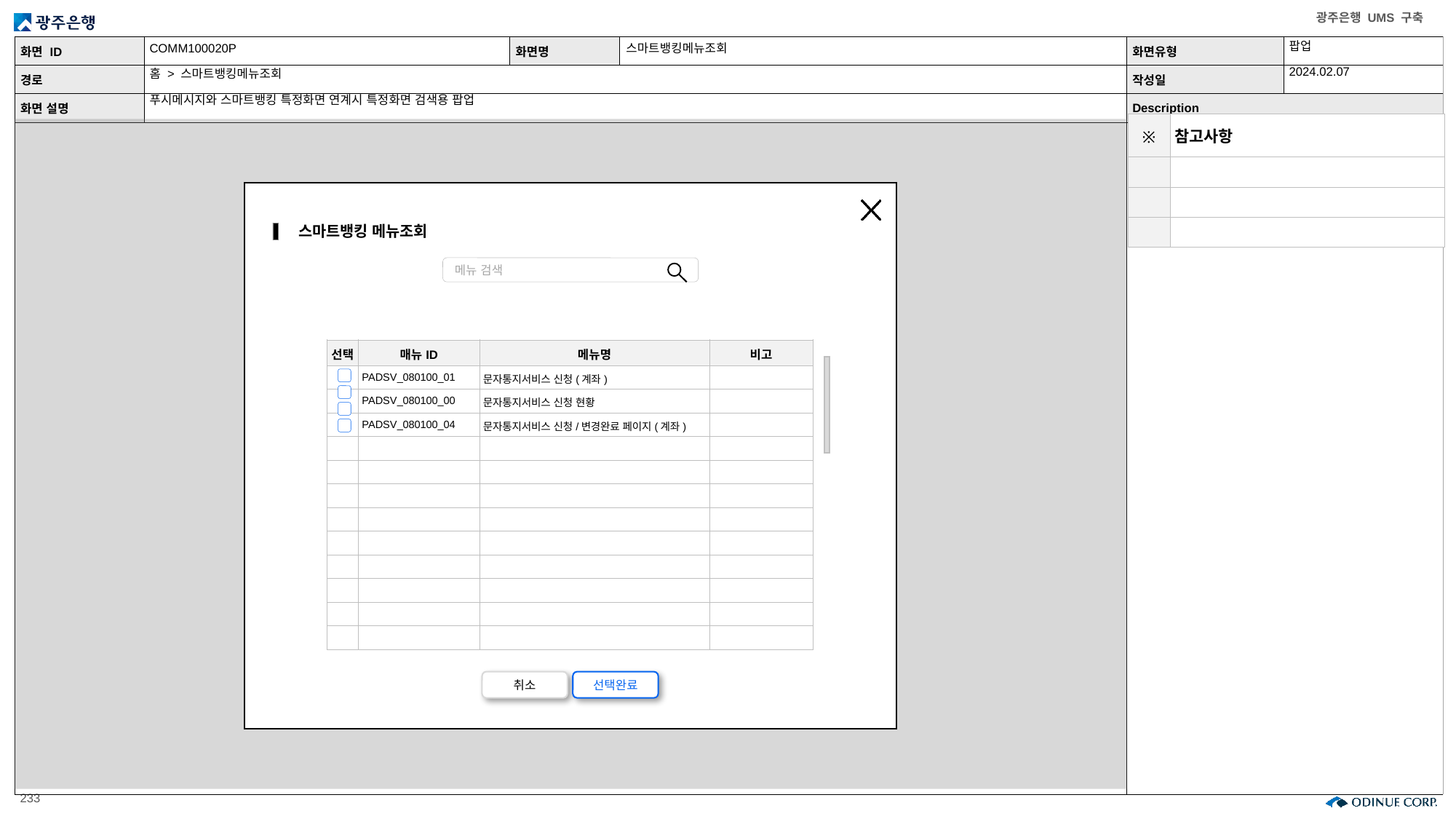

COMM100020P
스마트뱅킹메뉴조회
팝업
2024.02.07
홈 > 스마트뱅킹메뉴조회
푸시메시지와 스마트뱅킹 특정화면 연계시 특정화면 검색용 팝업
| ※ | 참고사항 |
| --- | --- |
|  |  |
|  |  |
|  |  |
스마트뱅킹 메뉴조회

메뉴 검색

| 선택 | 매뉴ID | 메뉴명 | 비고 |
| --- | --- | --- | --- |
|  | PADSV\_080100\_01 | 문자통지서비스 신청(계좌) |  |
|  | PADSV\_080100\_00 | 문자통지서비스 신청 현황 |  |
|  | PADSV\_080100\_04 | 문자통지서비스 신청/변경완료 페이지(계좌) |  |
|  |  |  |  |
|  |  |  |  |
|  |  |  |  |
|  |  |  |  |
|  |  |  |  |
|  |  |  |  |
|  |  |  |  |
|  |  |  |  |
|  |  |  |  |

취소
선택완료